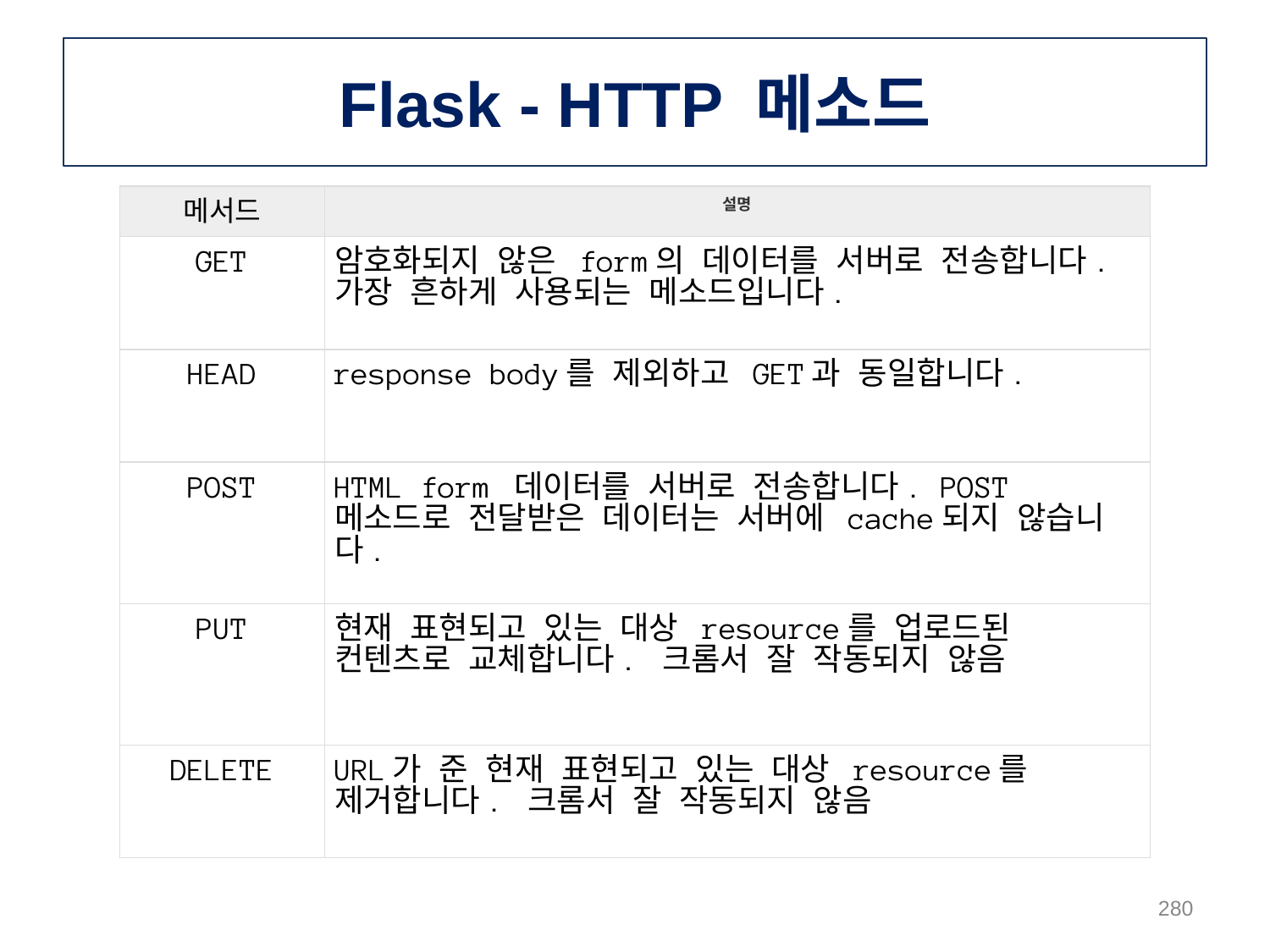

# Flask - HTTP 메소드
| 메서드 | 설명 |
| --- | --- |
| GET | 암호화되지 않은 form의 데이터를 서버로 전송합니다. 가장 흔하게 사용되는 메소드입니다. |
| HEAD | response body를 제외하고 GET과 동일합니다. |
| POST | HTML form 데이터를 서버로 전송합니다. POST 메소드로 전달받은 데이터는 서버에 cache되지 않습니다. |
| PUT | 현재 표현되고 있는 대상 resource를 업로드된 컨텐츠로 교체합니다. 크롬서 잘 작동되지 않음 |
| DELETE | URL가 준 현재 표현되고 있는 대상 resource를 제거합니다. 크롬서 잘 작동되지 않음 |
280